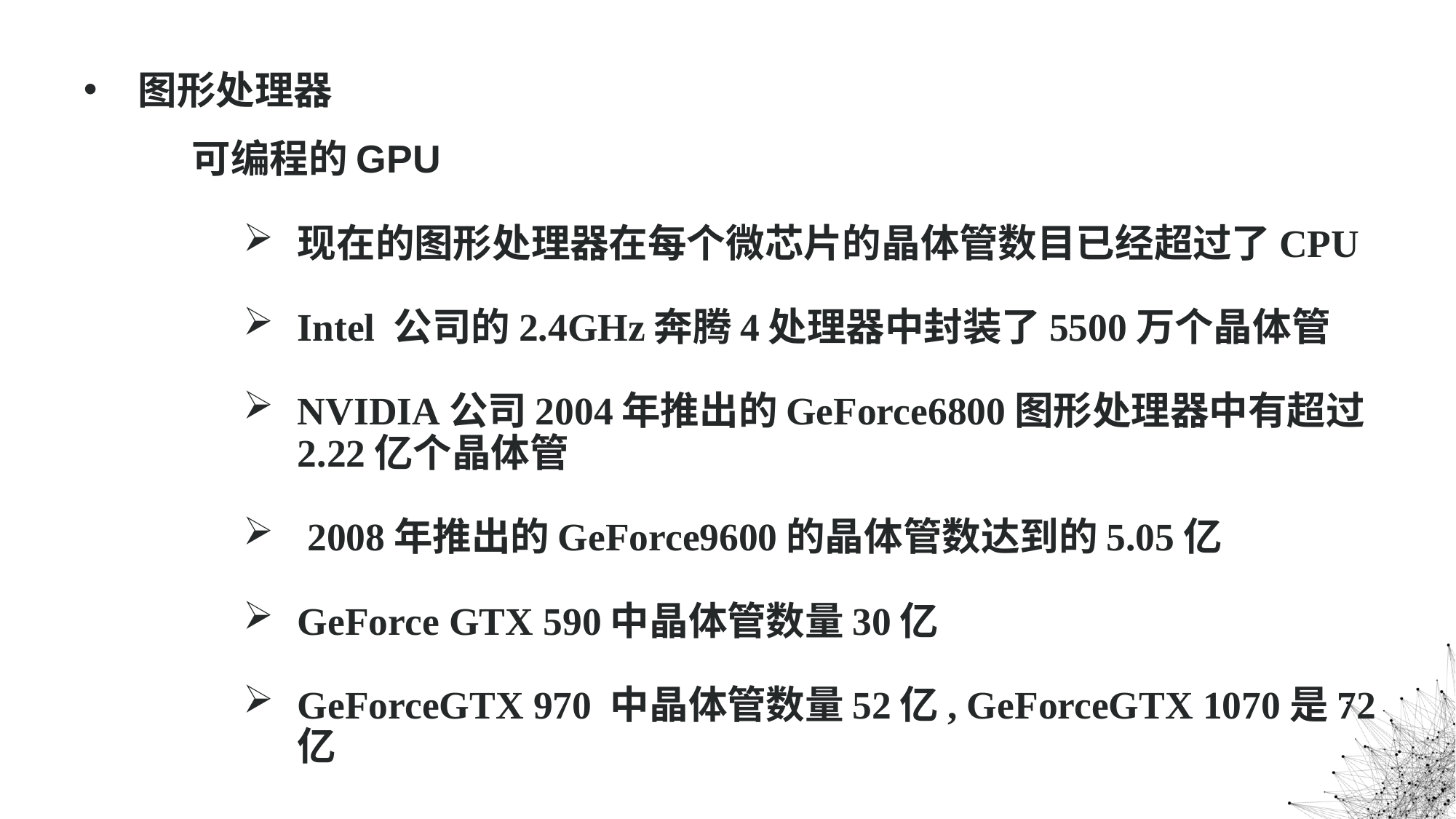

图形处理器
可编程的GPU
现在的图形处理器在每个微芯片的晶体管数目已经超过了CPU
Intel 公司的2.4GHz奔腾4处理器中封装了5500万个晶体管
NVIDIA公司2004年推出的GeForce6800图形处理器中有超过2.22亿个晶体管
 2008年推出的GeForce9600的晶体管数达到的5.05亿
GeForce GTX 590中晶体管数量30亿
GeForceGTX 970 中晶体管数量52亿, GeForceGTX 1070是72亿